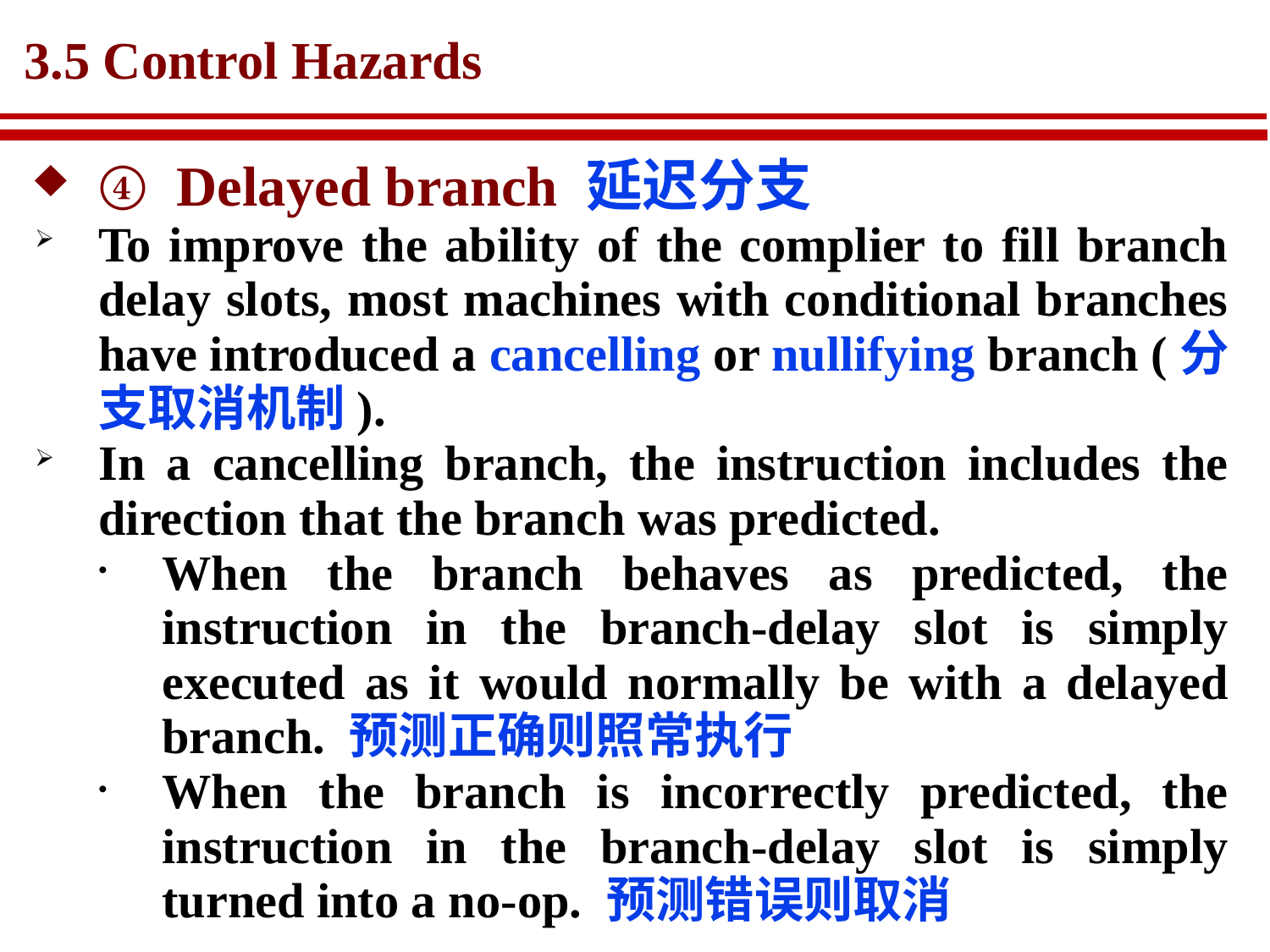

# 3.5 Control Hazards
④  Delayed branch 延迟分支
To improve the ability of the complier to fill branch delay slots, most machines with conditional branches have introduced a cancelling or nullifying branch (分支取消机制).
In a cancelling branch, the instruction includes the direction that the branch was predicted.
When the branch behaves as predicted, the instruction in the branch-delay slot is simply executed as it would normally be with a delayed branch. 预测正确则照常执行
When the branch is incorrectly predicted, the instruction in the branch-delay slot is simply turned into a no-op. 预测错误则取消